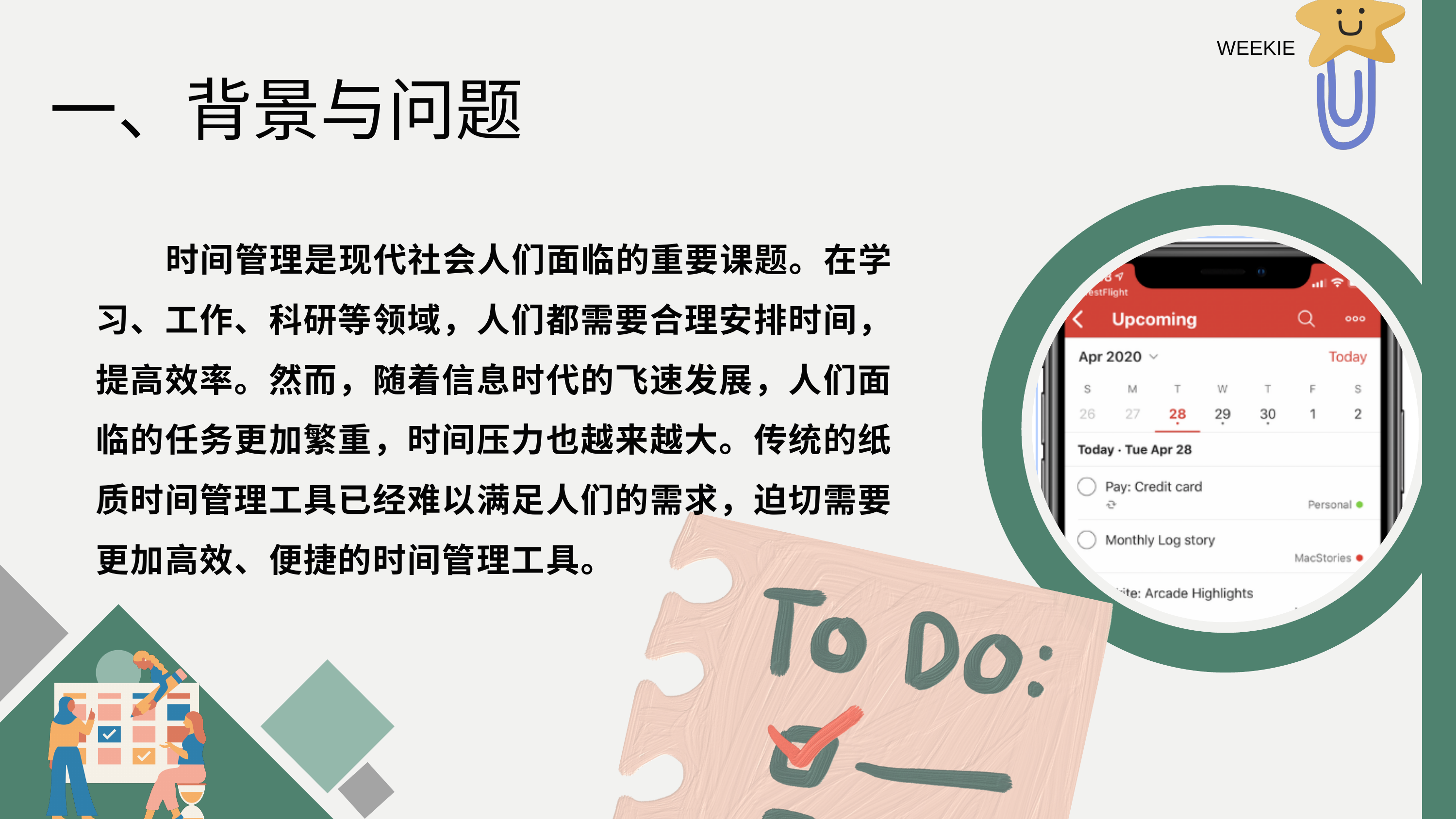

WEEKIE
一、背景与问题

       时间管理是现代社会人们面临的重要课题。在学习、工作、科研等领域，人们都需要合理安排时间，提高效率。然而，随着信息时代的飞速发展，人们面临的任务更加繁重，时间压力也越来越大。传统的纸质时间管理工具已经难以满足人们的需求，迫切需要更加高效、便捷的时间管理工具。